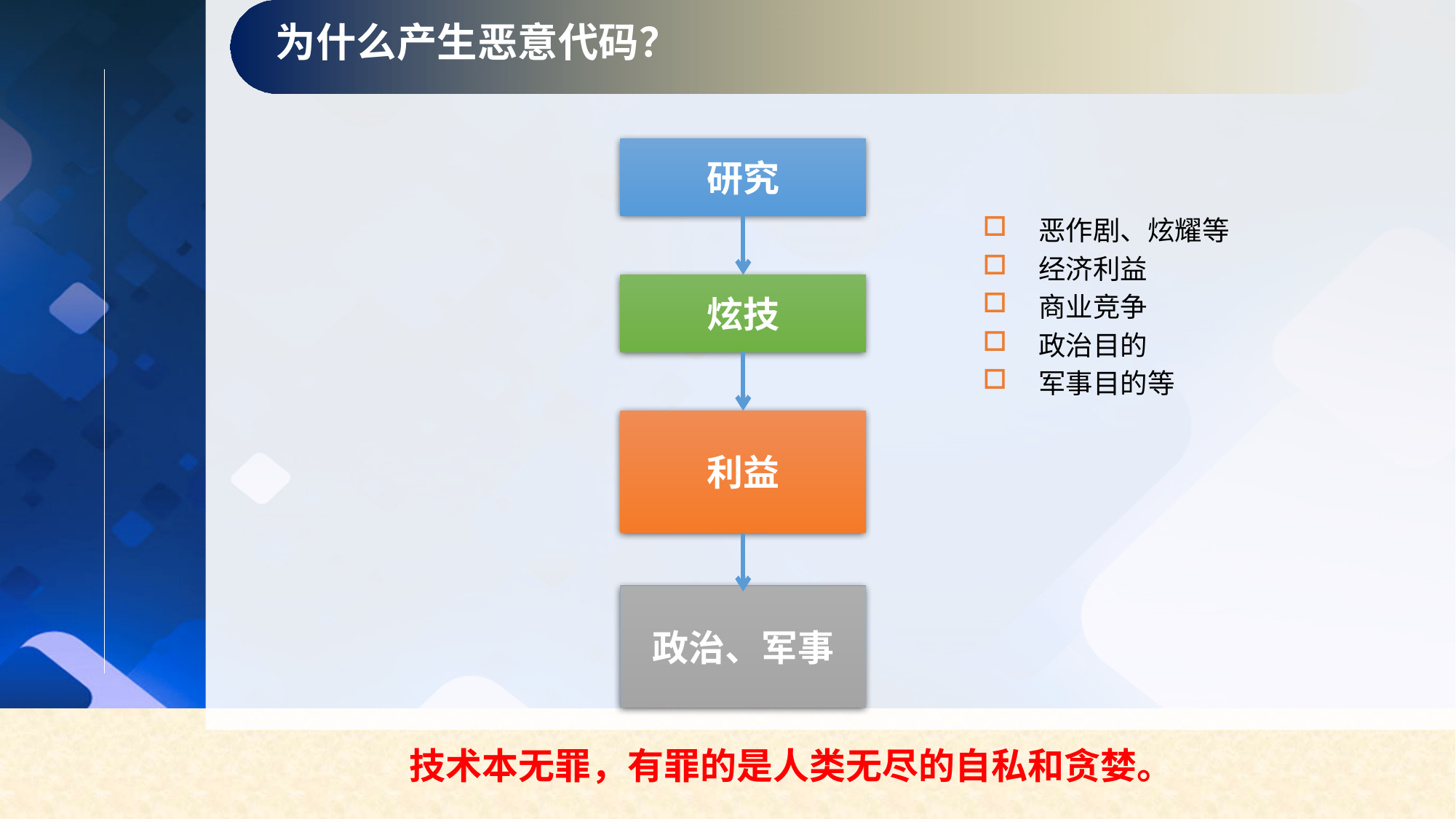

为什么产生恶意代码？
研究
恶作剧、炫耀等
经济利益
商业竞争
政治目的
军事目的等
炫技
利益
政治、军事
技术本无罪，有罪的是人类无尽的自私和贪婪。